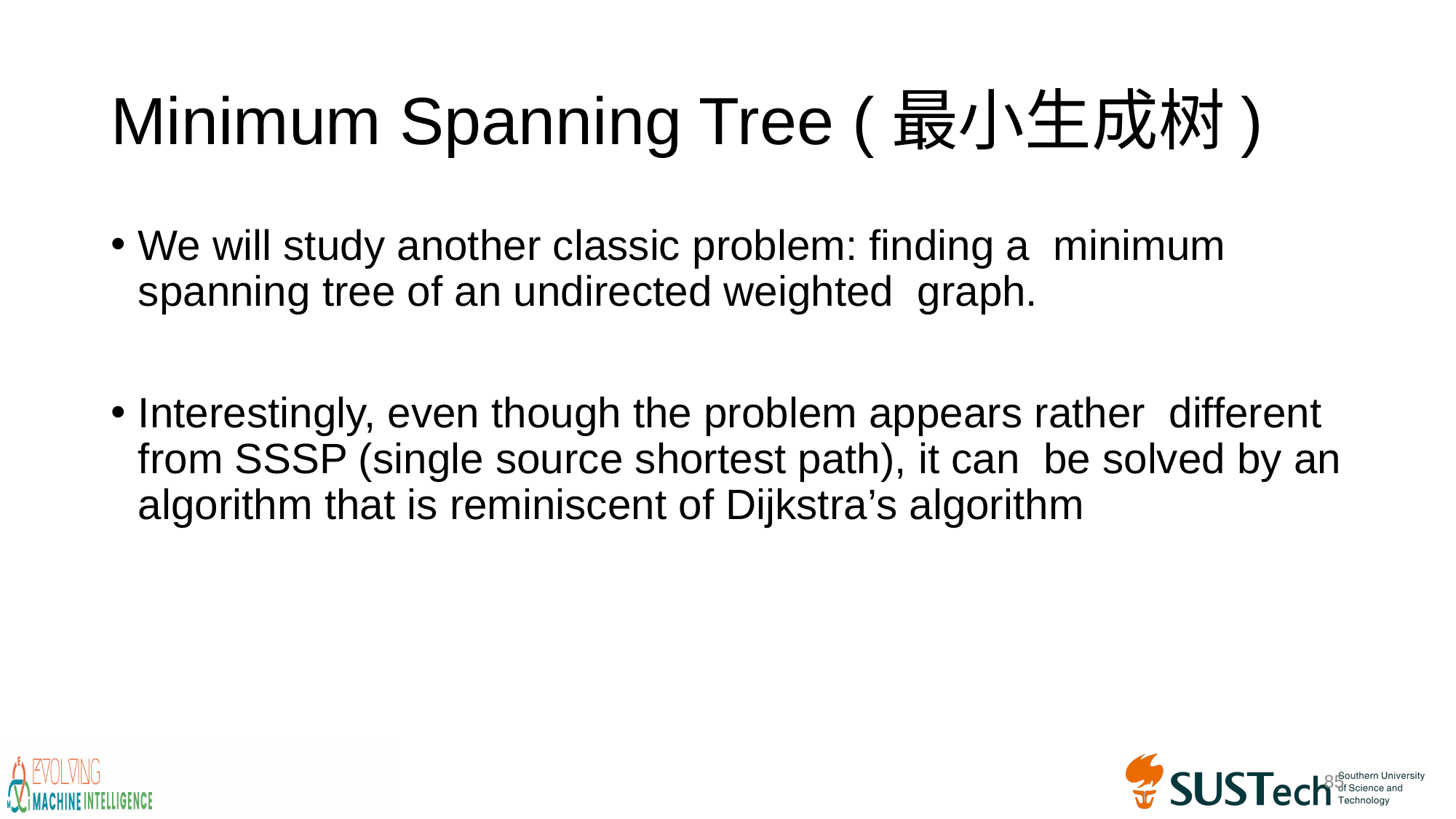

# Minimum Spanning Tree (最小生成树)
We will study another classic problem: finding a  minimum spanning tree of an undirected weighted  graph.

Interestingly, even though the problem appears rather  different from SSSP (single source shortest path), it can  be solved by an algorithm that is reminiscent of Dijkstra’s algorithm

85